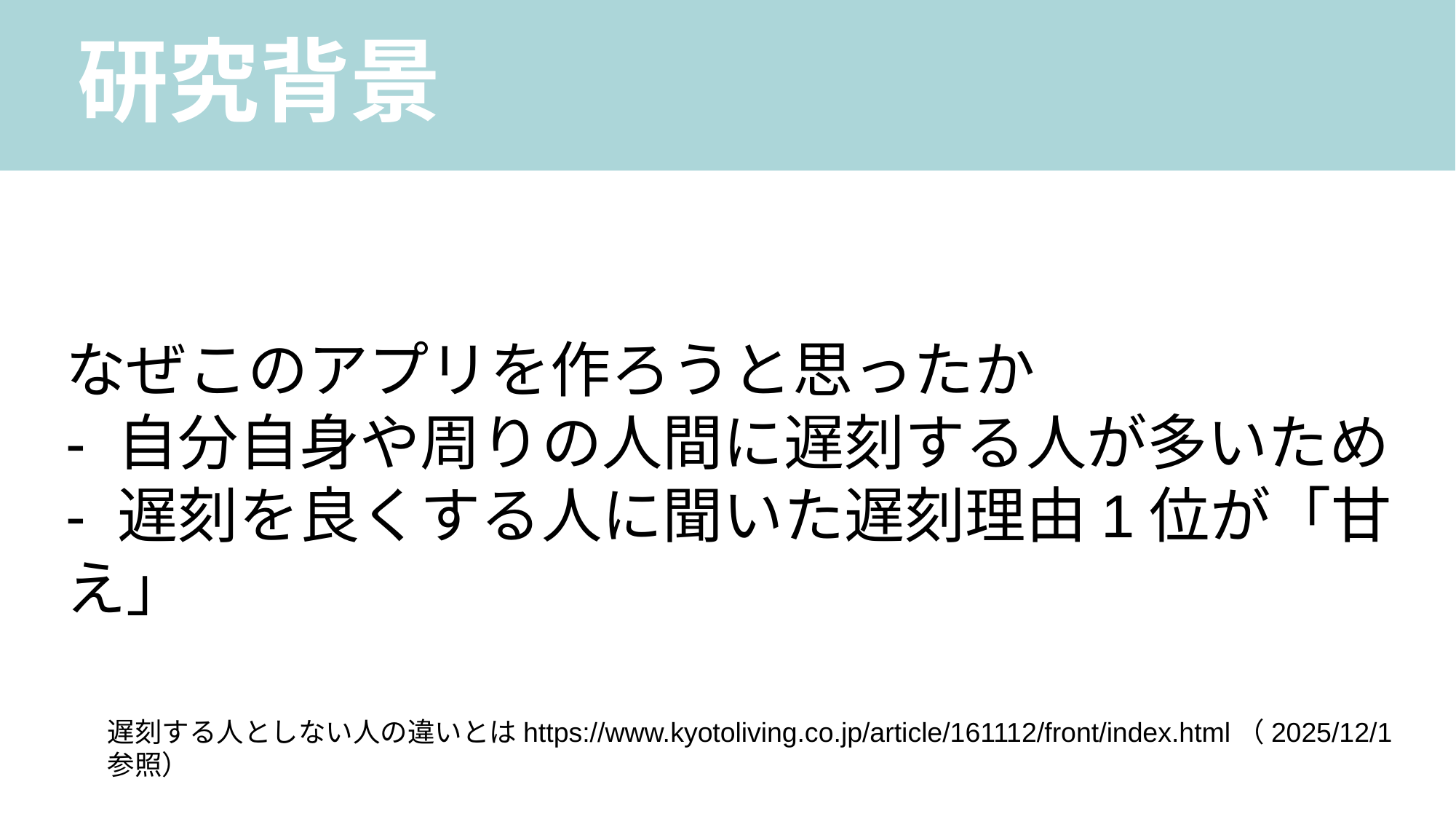

# 研究背景
なぜこのアプリを作ろうと思ったか
- 自分自身や周りの人間に遅刻する人が多いため
- 遅刻を良くする人に聞いた遅刻理由1位が「甘え」

遅刻する人としない人の違いとはhttps://www.kyotoliving.co.jp/article/161112/front/index.html（2025/12/1参照）